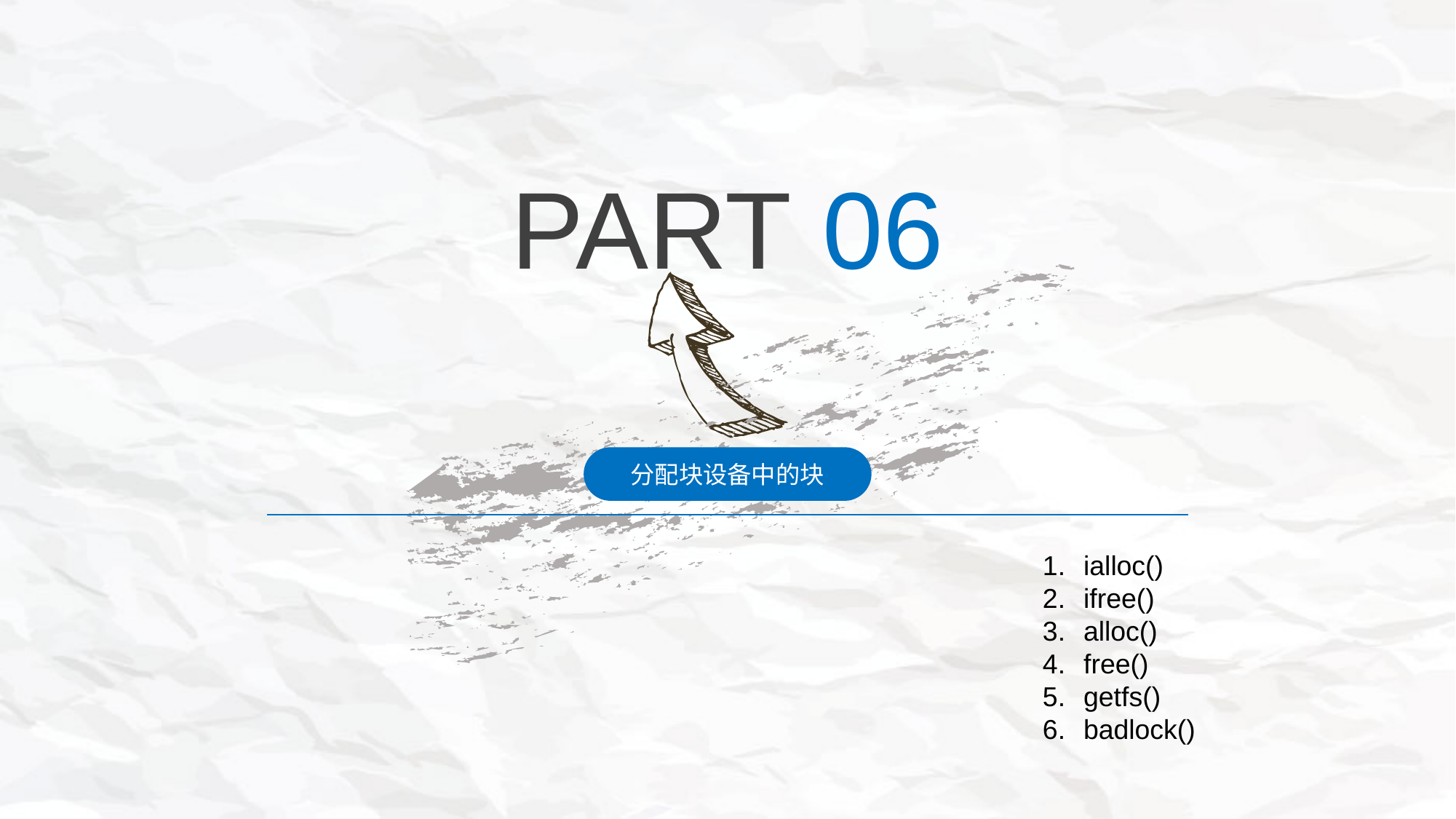

PART 06

分配块设备中的块
ialloc()
ifree()
alloc()
free()
getfs()
badlock()